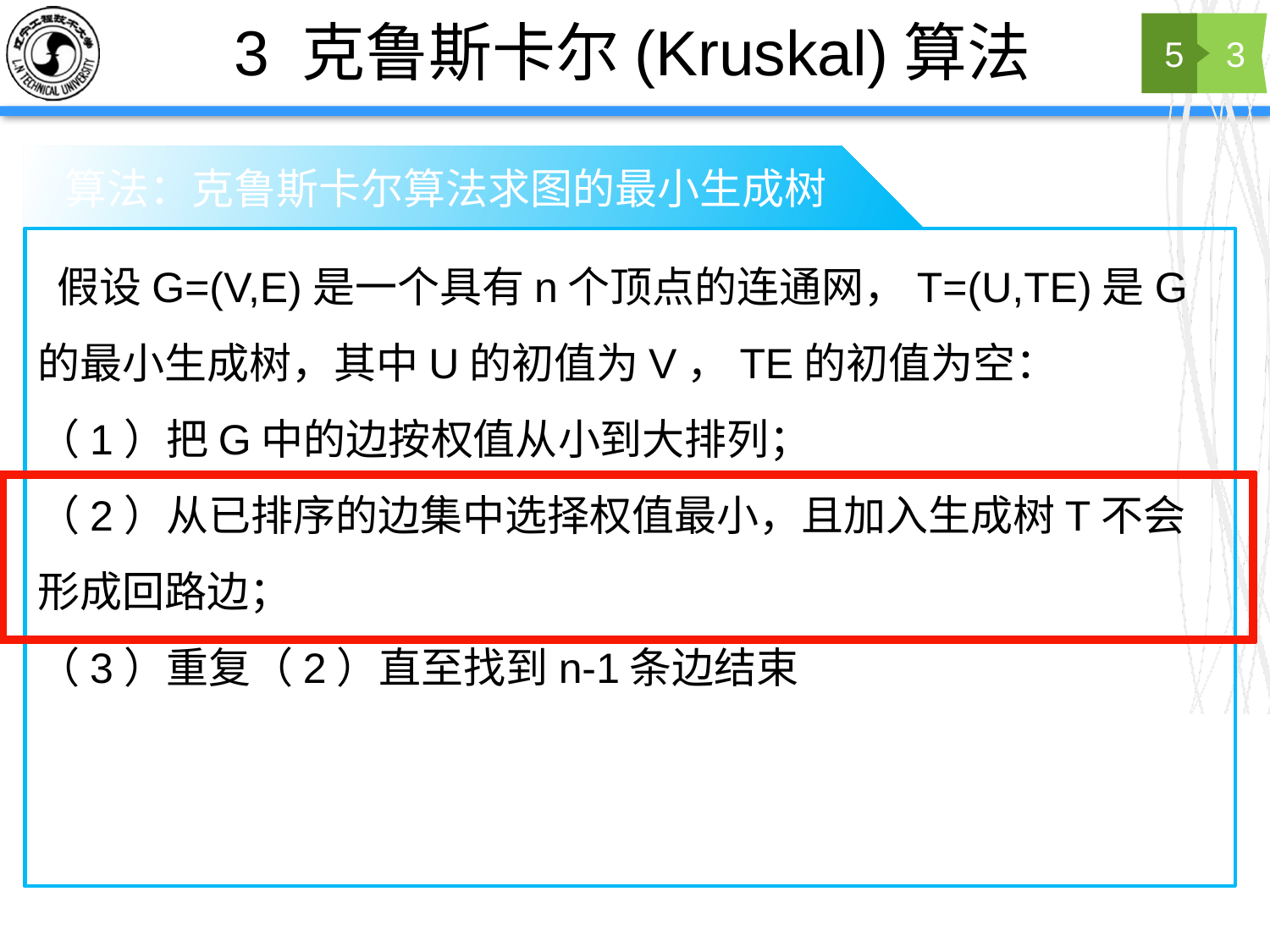

# 3 克鲁斯卡尔(Kruskal)算法
5
3
  算法：克鲁斯卡尔算法求图的最小生成树
 假设G=(V,E)是一个具有n个顶点的连通网，T=(U,TE)是G的最小生成树，其中U的初值为V，TE的初值为空：
（1）把G中的边按权值从小到大排列；
（2）从已排序的边集中选择权值最小，且加入生成树T不会形成回路边；
（3）重复（2）直至找到n-1条边结束